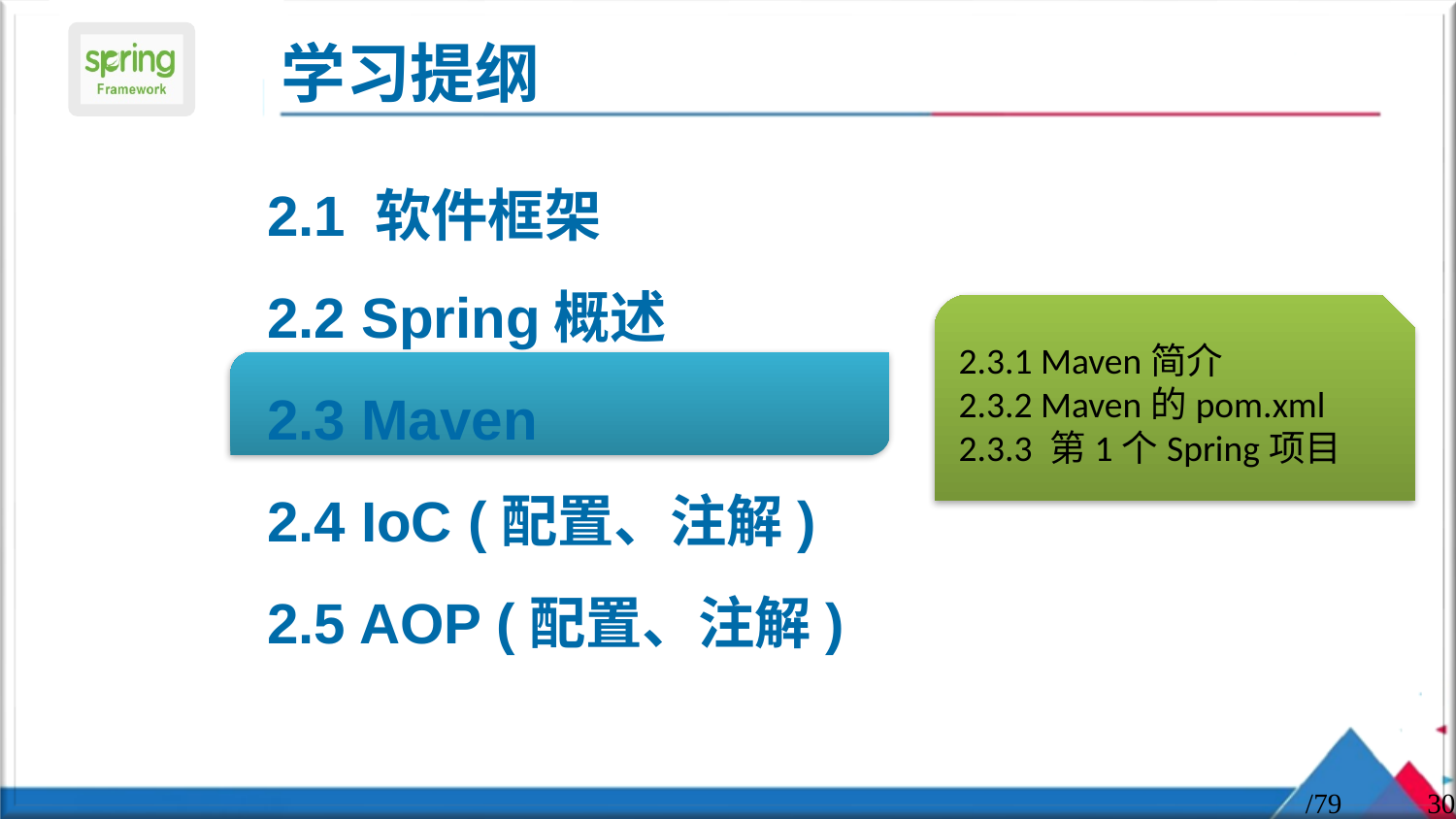

2.1 软件框架
2.2 Spring概述
2.3 Maven
2.4 IoC (配置、注解)
2.5 AOP (配置、注解)

2.3.1 Maven简介
2.3.2 Maven的pom.xml
2.3.3 第1个Spring项目

/79
30